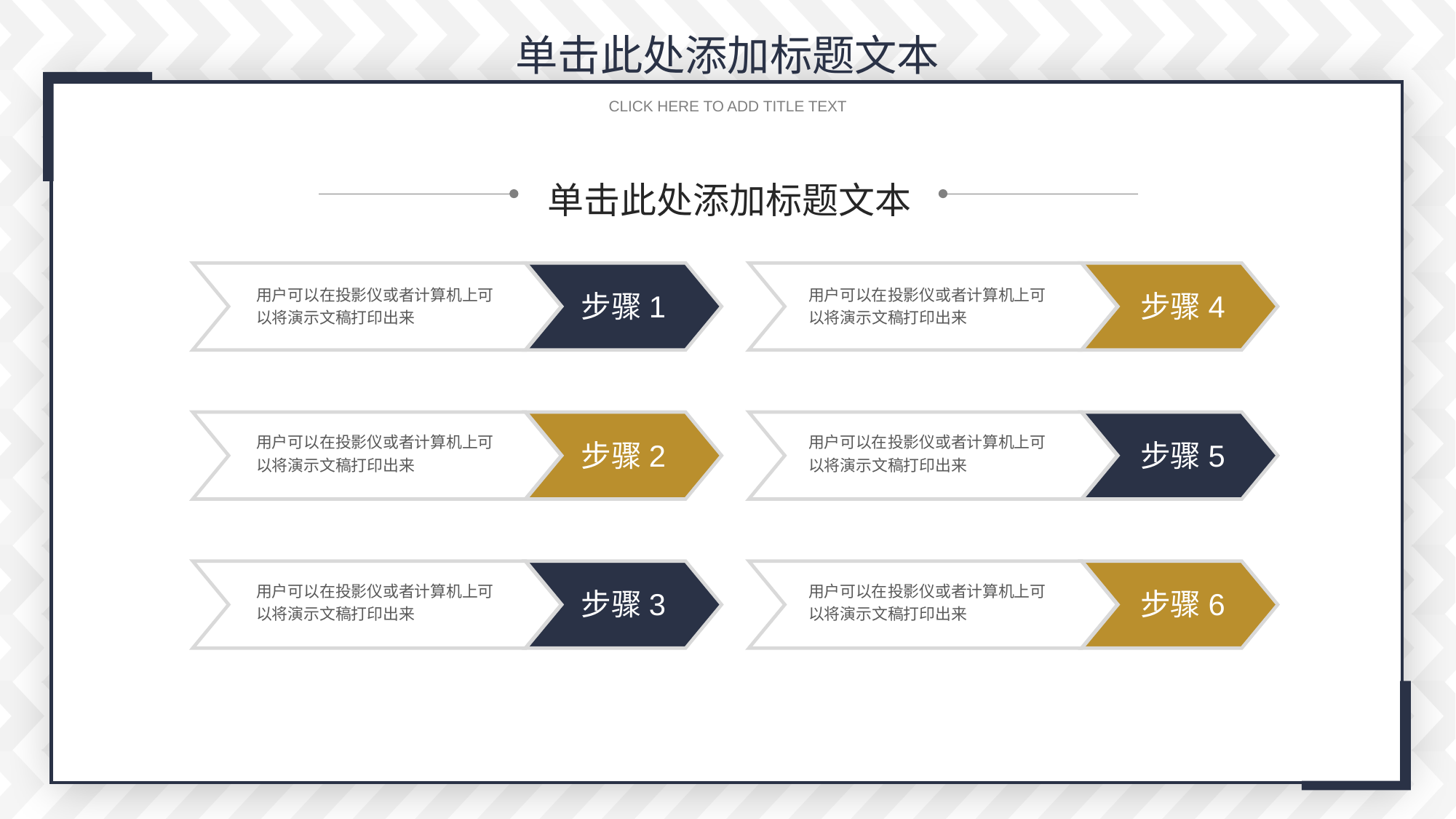

单击此处添加标题文本
 CLICK HERE TO ADD TITLE TEXT
单击此处添加标题文本

用户可以在投影仪或者计算机上可以将演示文稿打印出来
用户可以在投影仪或者计算机上可以将演示文稿打印出来
步骤1
步骤4

用户可以在投影仪或者计算机上可以将演示文稿打印出来
用户可以在投影仪或者计算机上可以将演示文稿打印出来
步骤2
步骤5

用户可以在投影仪或者计算机上可以将演示文稿打印出来
用户可以在投影仪或者计算机上可以将演示文稿打印出来
步骤3
步骤6